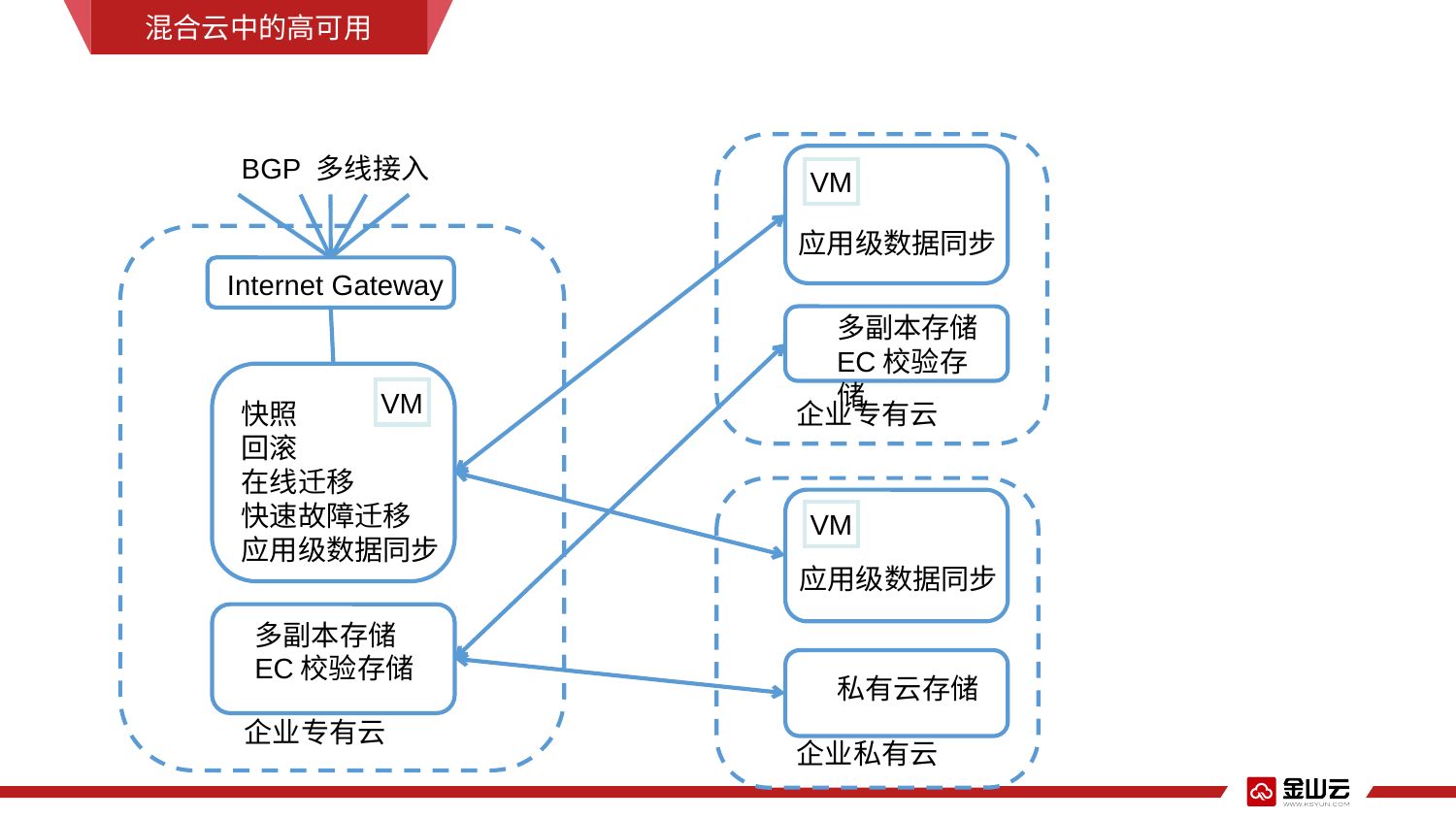

混合云中的高可用

BGP 多线接入

VM
应用级数据同步

Internet Gateway
多副本存储
EC校验存储

VM
快照
回滚
在线迁移
快速故障迁移
应用级数据同步
企业专有云

VM
应用级数据同步

多副本存储
EC校验存储

私有云存储
企业专有云
企业私有云